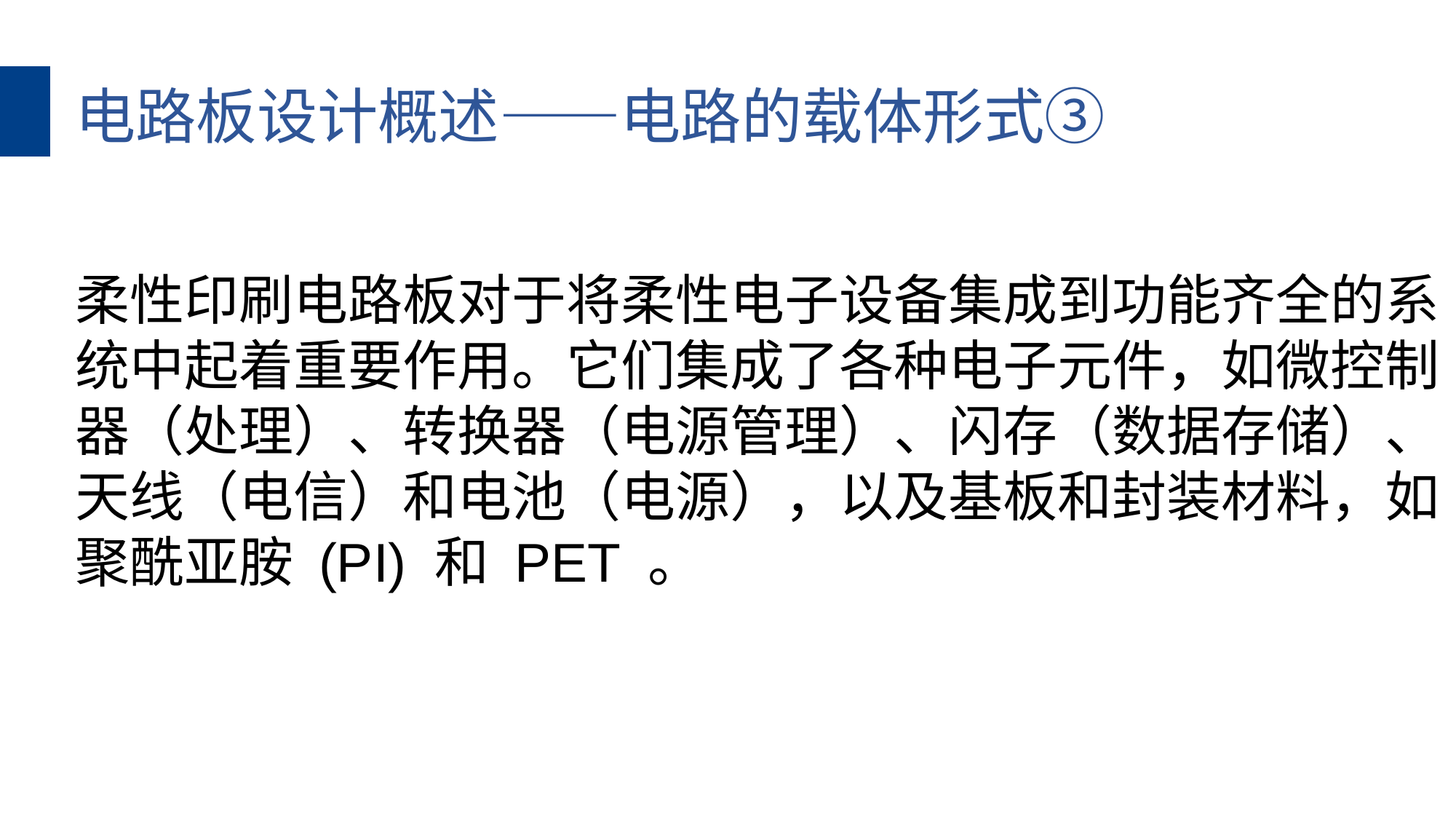

电路板设计概述——电路的载体形式③
柔性印刷电路板对于将柔性电子设备集成到功能齐全的系统中起着重要作用。它们集成了各种电子元件，如微控制器（处理）、转换器（电源管理）、闪存（数据存储）、天线（电信）和电池（电源），以及基板和封装材料，如聚酰亚胺 (PI) 和 PET 。